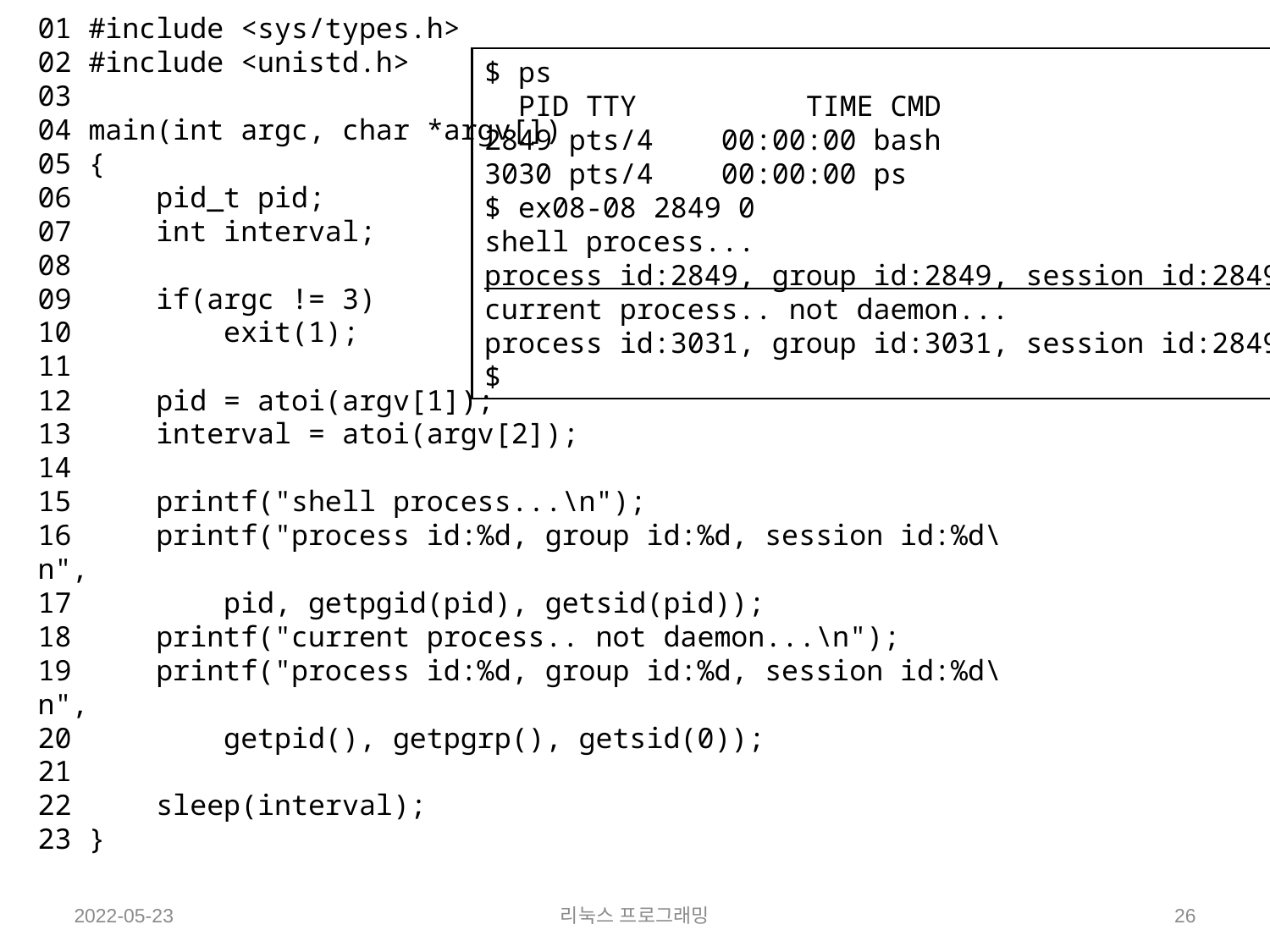

01 #include <sys/types.h>
02 #include <unistd.h>
03
04 main(int argc, char *argv[])
05 {
06     pid_t pid;
07     int interval;
08
09     if(argc != 3)
10         exit(1);
11
12     pid = atoi(argv[1]);
13     interval = atoi(argv[2]);
14
15     printf("shell process...\n");
16     printf("process id:%d, group id:%d, session id:%d\n",
17         pid, getpgid(pid), getsid(pid));
18     printf("current process.. not daemon...\n");
19     printf("process id:%d, group id:%d, session id:%d\n",
20         getpid(), getpgrp(), getsid(0));
21
22     sleep(interval);
23 }
$ ps
  PID TTY          TIME CMD
2849 pts/4    00:00:00 bash
3030 pts/4    00:00:00 ps
$ ex08-08 2849 0
shell process...
process id:2849, group id:2849, session id:2849
current process.. not daemon...
process id:3031, group id:3031, session id:2849
$
2022-05-23
리눅스 프로그래밍
26